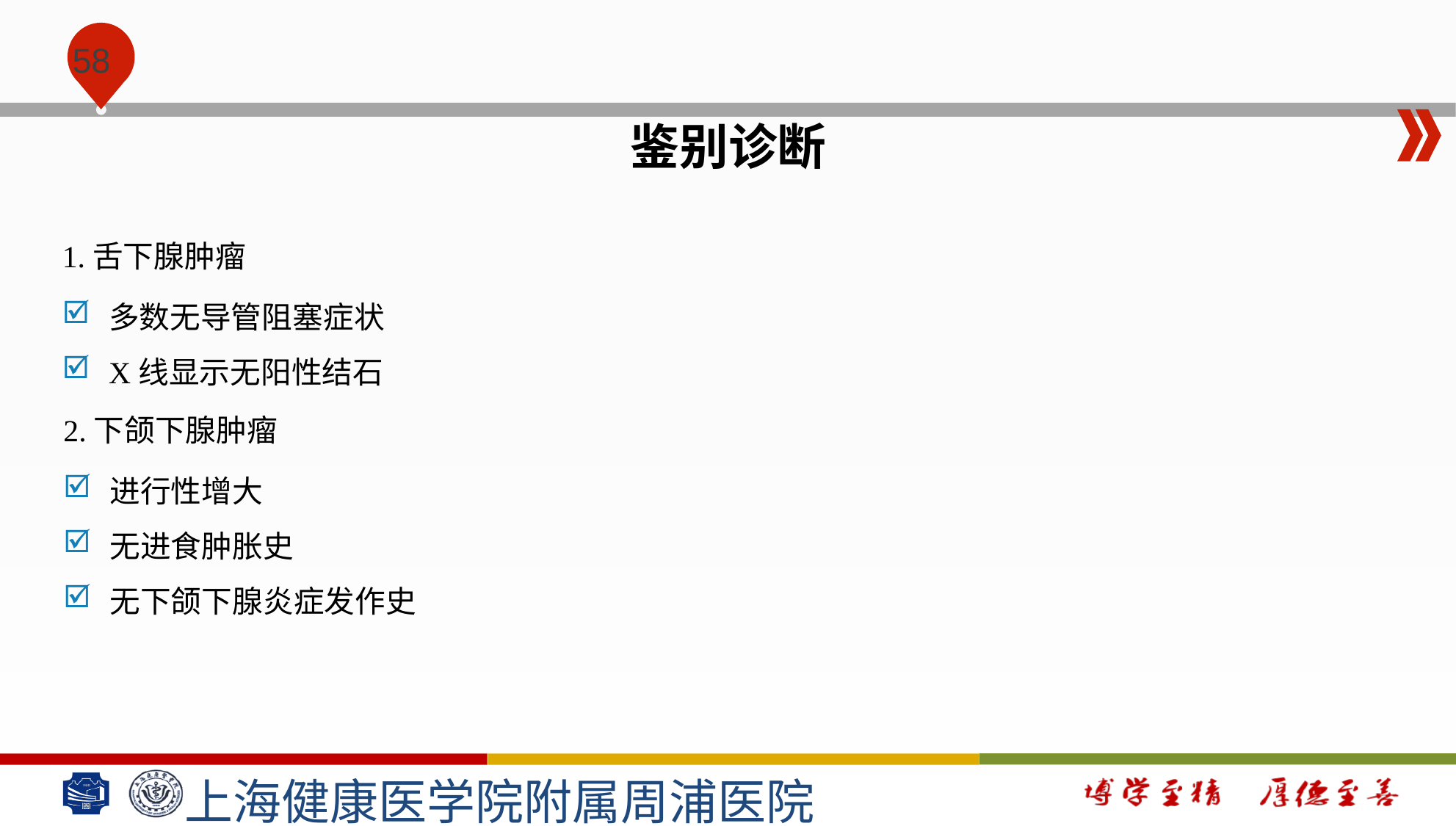

#

鉴别诊断
1.舌下腺肿瘤
多数无导管阻塞症状
X线显示无阳性结石
2.下颌下腺肿瘤
进行性增大
无进食肿胀史
无下颌下腺炎症发作史